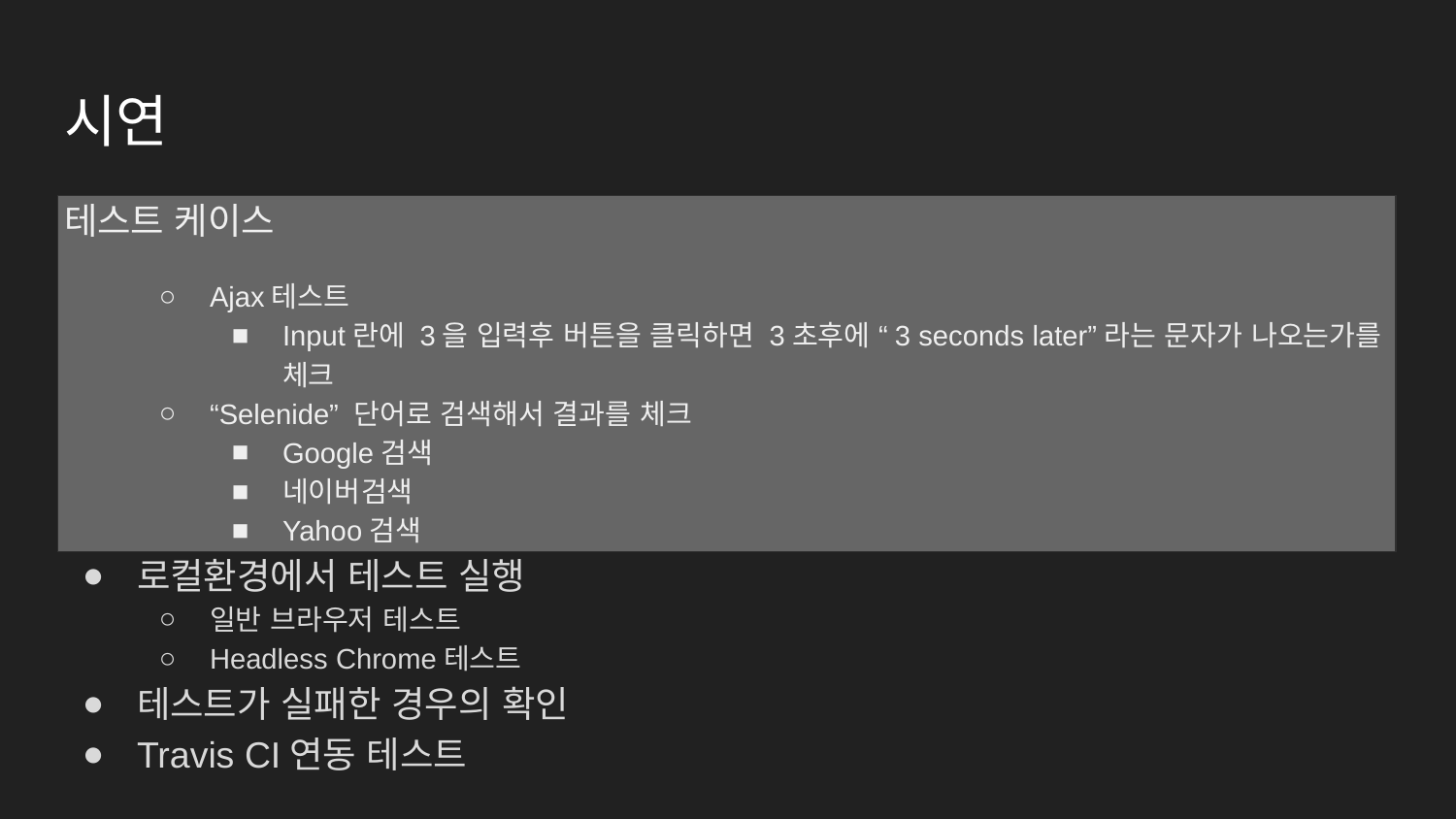

# 시연
테스트 케이스
Ajax테스트
Input란에 3을 입력후 버튼을 클릭하면 3초후에 “3 seconds later”라는 문자가 나오는가를 체크
“Selenide” 단어로 검색해서 결과를 체크
Google검색
네이버검색
Yahoo검색
로컬환경에서 테스트 실행
일반 브라우저 테스트
Headless Chrome테스트
테스트가 실패한 경우의 확인
Travis CI연동 테스트